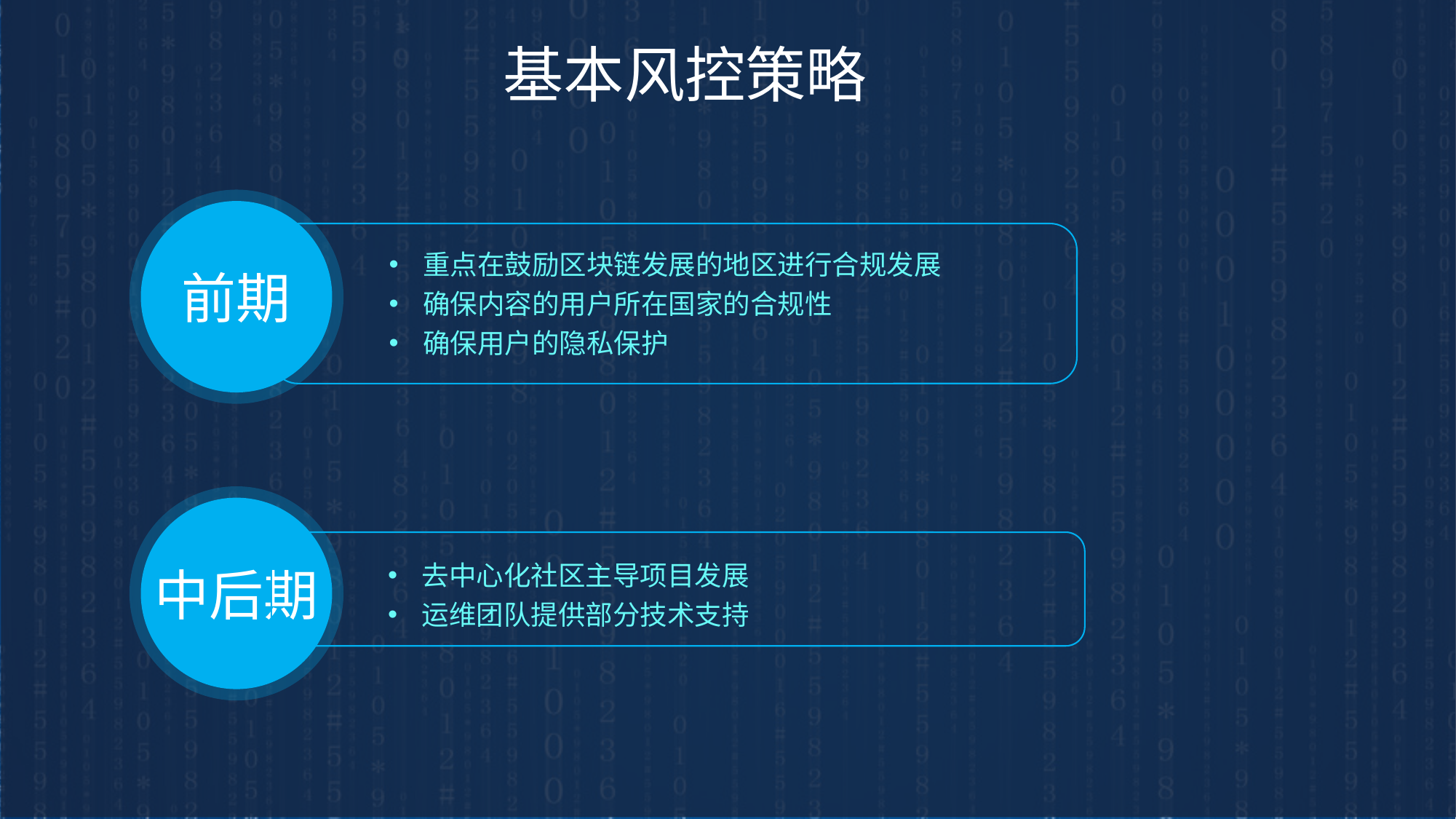

基本风控策略
前期

重点在鼓励区块链发展的地区进行合规发展
确保内容的用户所在国家的合规性
确保用户的隐私保护
中后期

去中心化社区主导项目发展
运维团队提供部分技术支持